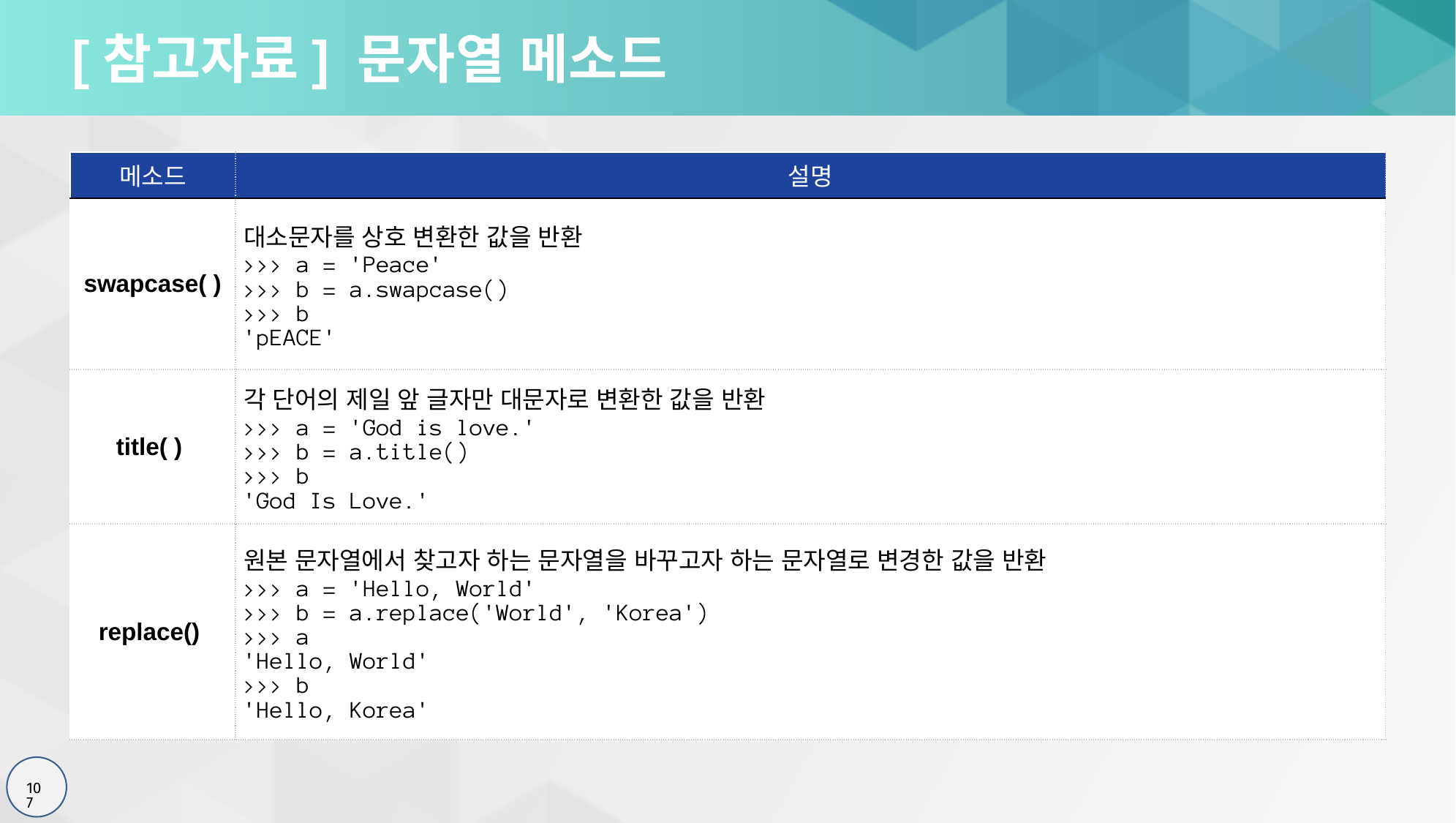

# [참고자료] 문자열 메소드
| 메소드 | 설명 |
| --- | --- |
| swapcase( ) | 대소문자를 상호 변환한 값을 반환 >>> a = 'Peace' >>> b = a.swapcase() >>> b 'pEACE' |
| title( ) | 각 단어의 제일 앞 글자만 대문자로 변환한 값을 반환 >>> a = 'God is love.' >>> b = a.title() >>> b 'God Is Love.' |
| replace() | 원본 문자열에서 찾고자 하는 문자열을 바꾸고자 하는 문자열로 변경한 값을 반환 >>> a = 'Hello, World' >>> b = a.replace('World', 'Korea') >>> a 'Hello, World' >>> b 'Hello, Korea' |